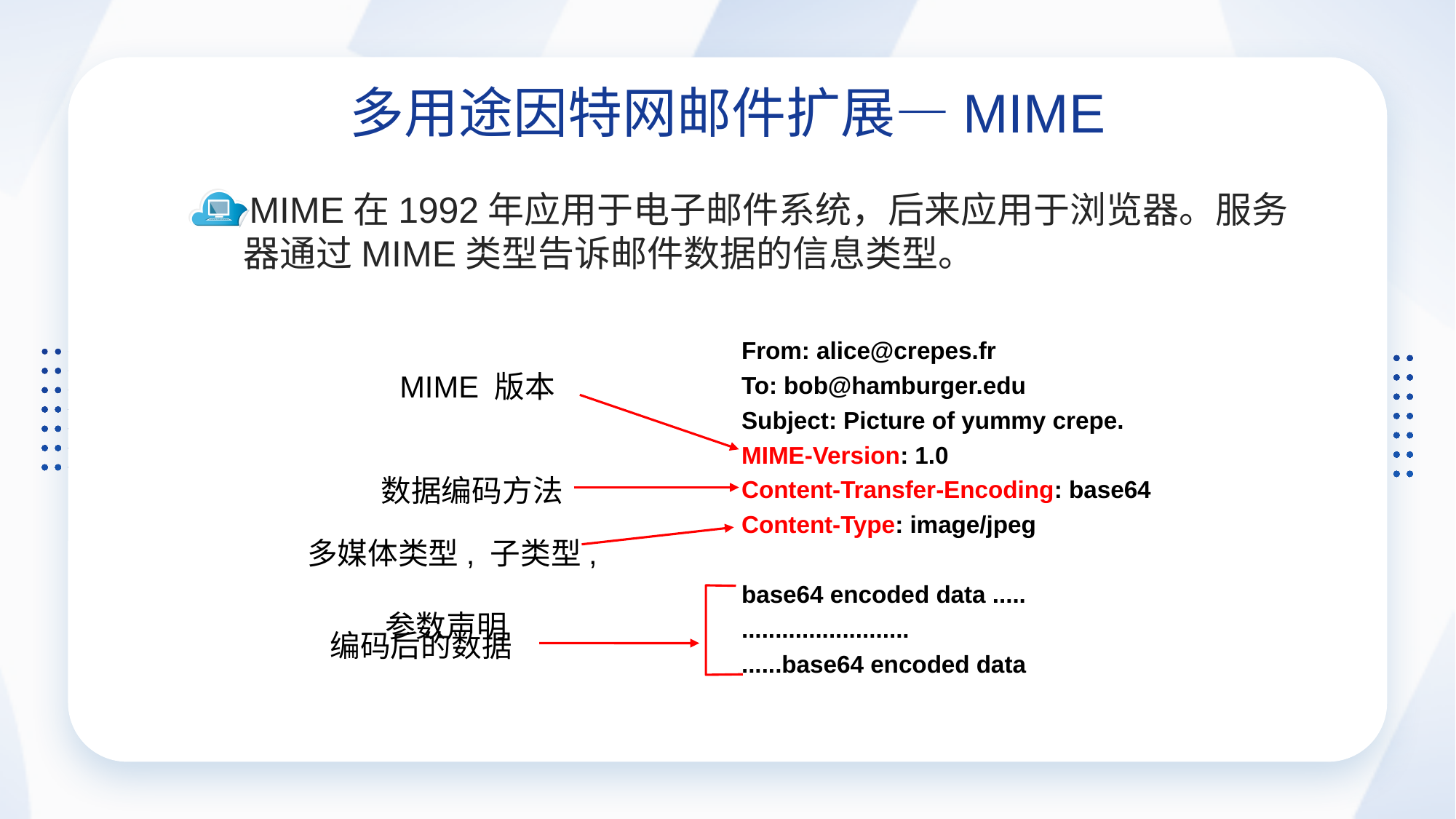

多用途因特网邮件扩展—MIME
MIME在1992年应用于电子邮件系统，后来应用于浏览器。服务器通过MIME类型告诉邮件数据的信息类型。
From: alice@crepes.fr
To: bob@hamburger.edu
Subject: Picture of yummy crepe.
MIME-Version: 1.0
Content-Transfer-Encoding: base64
Content-Type: image/jpeg

base64 encoded data .....
.........................
......base64 encoded data
MIME 版本

数据编码方法

多媒体类型, 子类型,
参数声明

编码后的数据